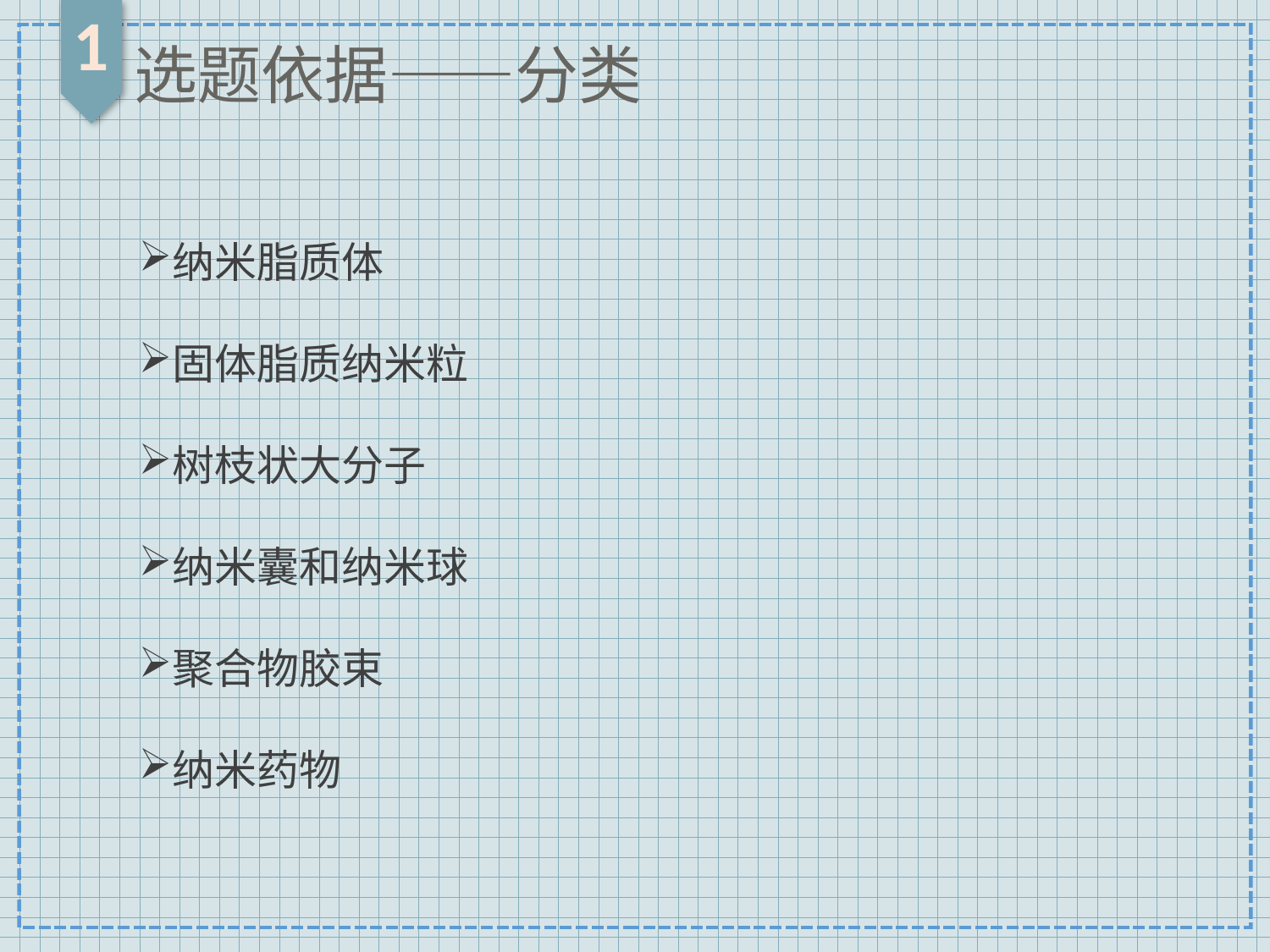

1
选题依据——分类
纳米脂质体
固体脂质纳米粒
树枝状大分子
纳米囊和纳米球
聚合物胶束
纳米药物